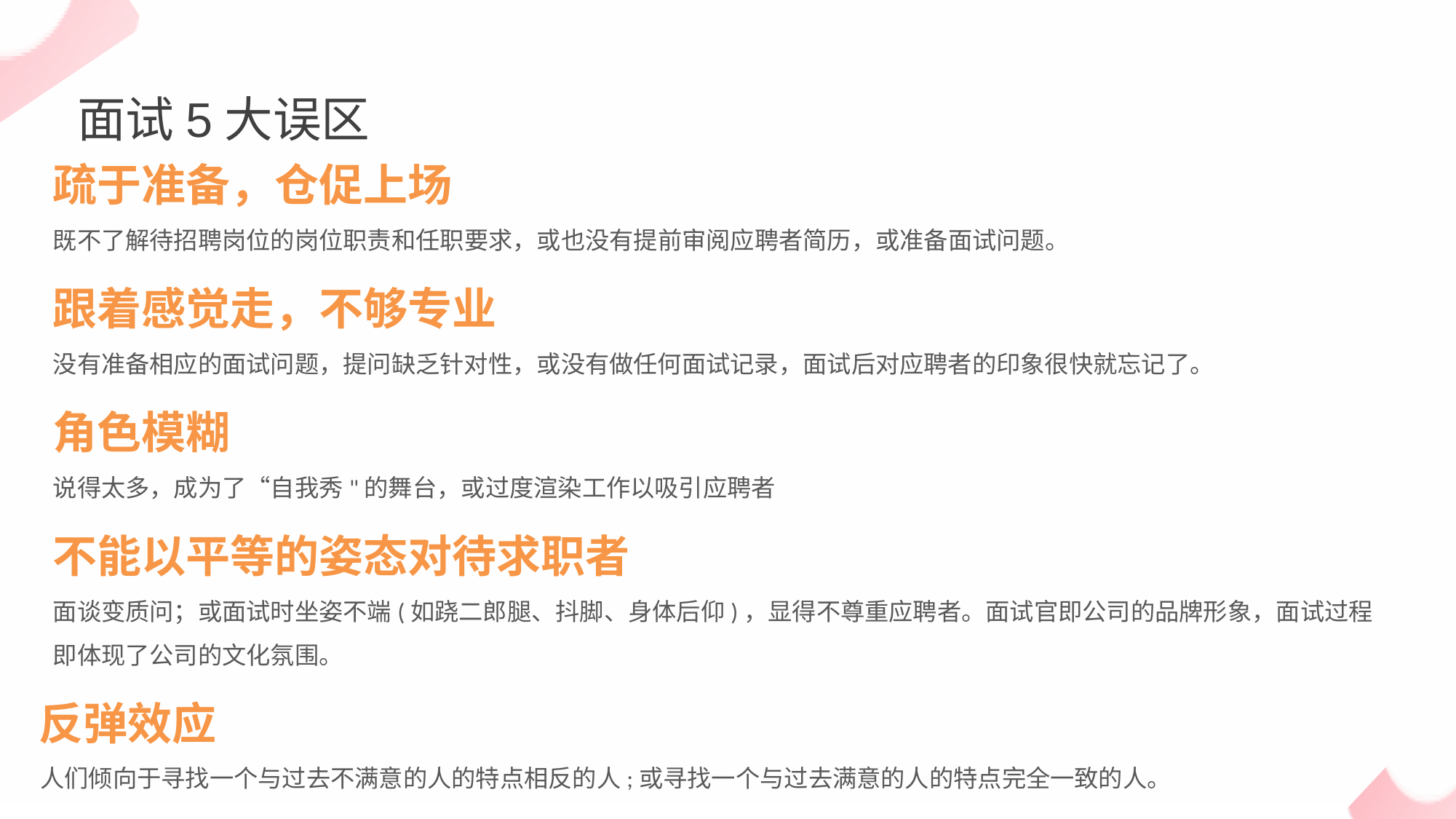

面试5大误区
疏于准备，仓促上场
既不了解待招聘岗位的岗位职责和任职要求，或也没有提前审阅应聘者简历，或准备面试问题。
跟着感觉走，不够专业
没有准备相应的面试问题，提问缺乏针对性，或没有做任何面试记录，面试后对应聘者的印象很快就忘记了。
角色模糊
说得太多，成为了“自我秀"的舞台，或过度渲染工作以吸引应聘者
不能以平等的姿态对待求职者
面谈变质问；或面试时坐姿不端(如跷二郎腿、抖脚、身体后仰)，显得不尊重应聘者。面试官即公司的品牌形象，面试过程即体现了公司的文化氛围。
 反弹效应
   人们倾向于寻找一个与过去不满意的人的特点相反的人;或寻找一个与过去满意的人的特点完全一致的人。